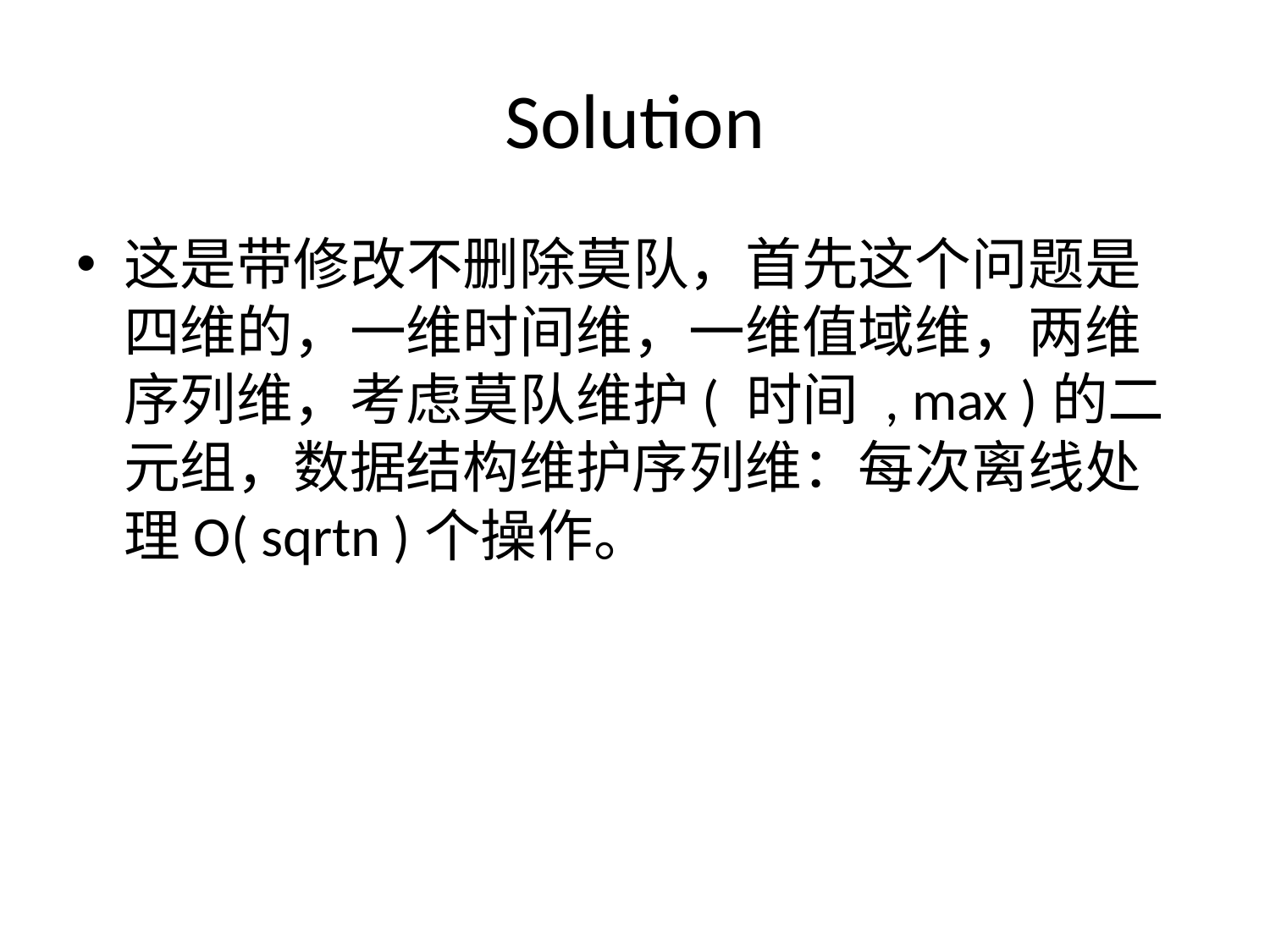

# Solution
这是带修改不删除莫队，首先这个问题是四维的，一维时间维，一维值域维，两维序列维，考虑莫队维护( 时间 , max )的二元组，数据结构维护序列维：每次离线处理O( sqrtn )个操作。